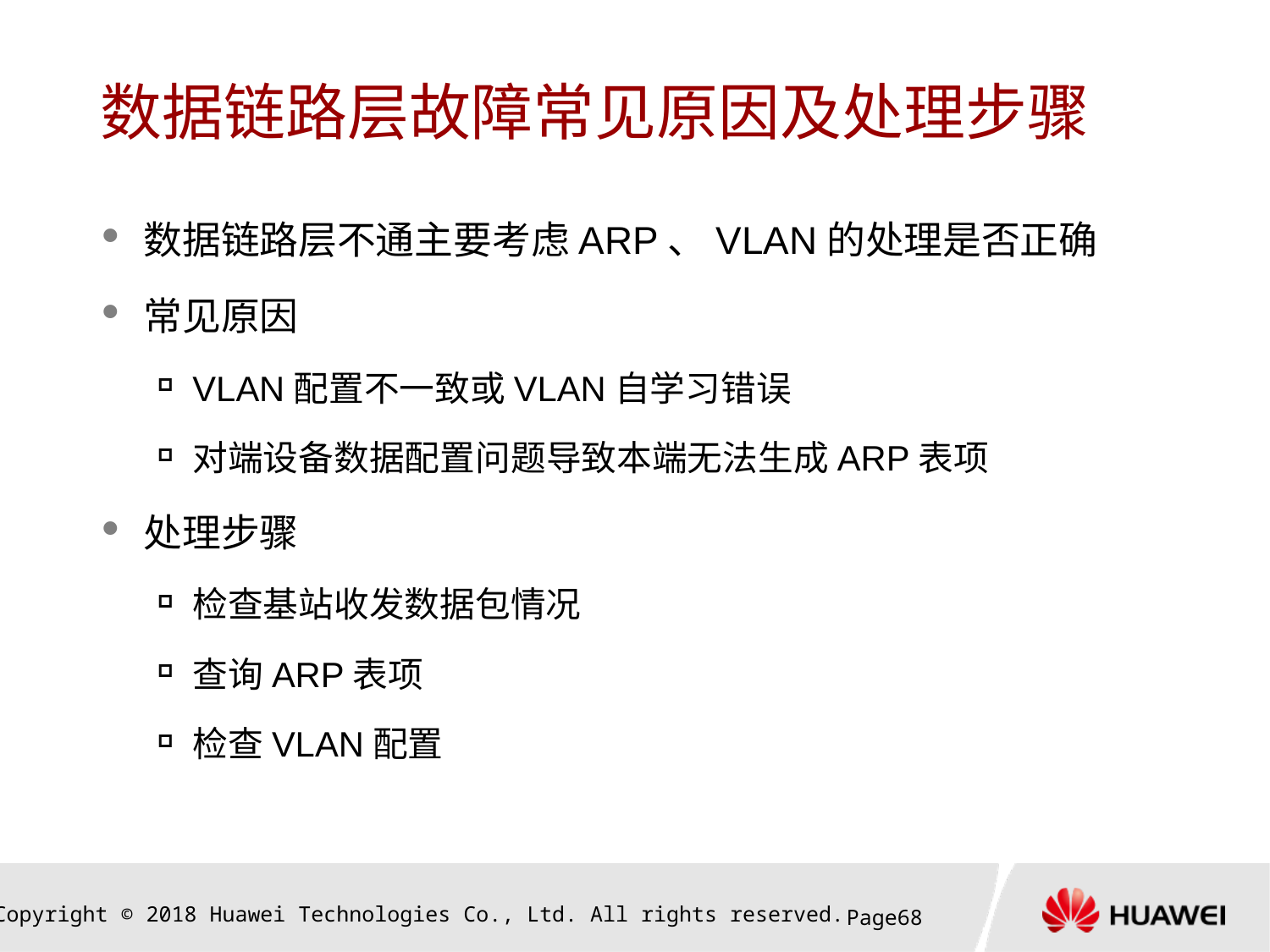

# 数据链路层故障常见原因及处理步骤
数据链路层不通主要考虑ARP、VLAN的处理是否正确
常见原因
VLAN配置不一致或VLAN自学习错误
对端设备数据配置问题导致本端无法生成ARP表项
处理步骤
检查基站收发数据包情况
查询ARP表项
检查VLAN配置
Page68